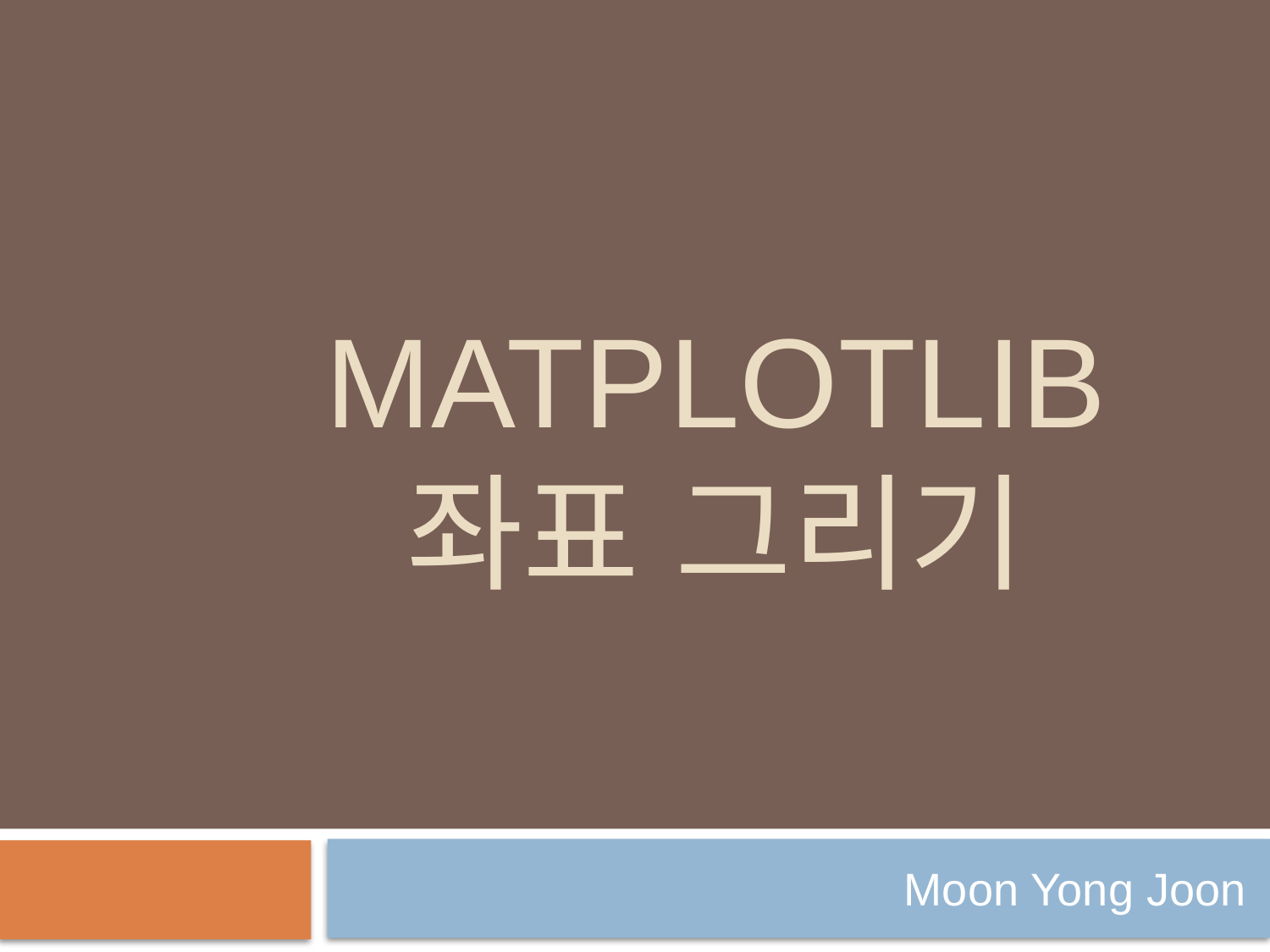

# MaTPLOTLIB 좌표 그리기
Moon Yong Joon